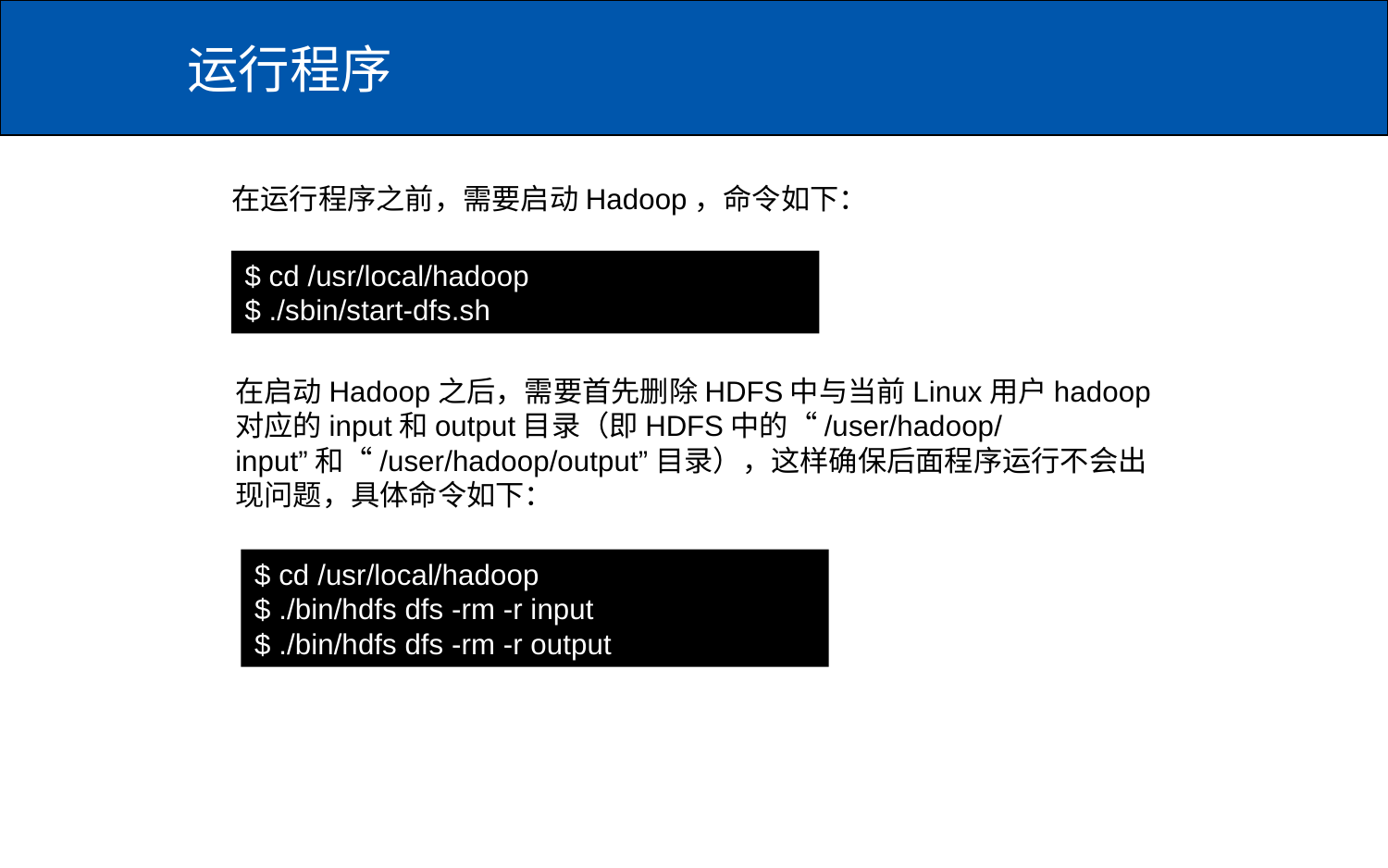

# 运行程序
在运行程序之前，需要启动Hadoop，命令如下：
$ cd /usr/local/hadoop
$ ./sbin/start-dfs.sh
在启动Hadoop之后，需要首先删除HDFS中与当前Linux用户hadoop对应的input和output目录（即HDFS中的“/user/hadoop/input”和“/user/hadoop/output”目录），这样确保后面程序运行不会出现问题，具体命令如下：
$ cd /usr/local/hadoop
$ ./bin/hdfs dfs -rm -r input
$ ./bin/hdfs dfs -rm -r output